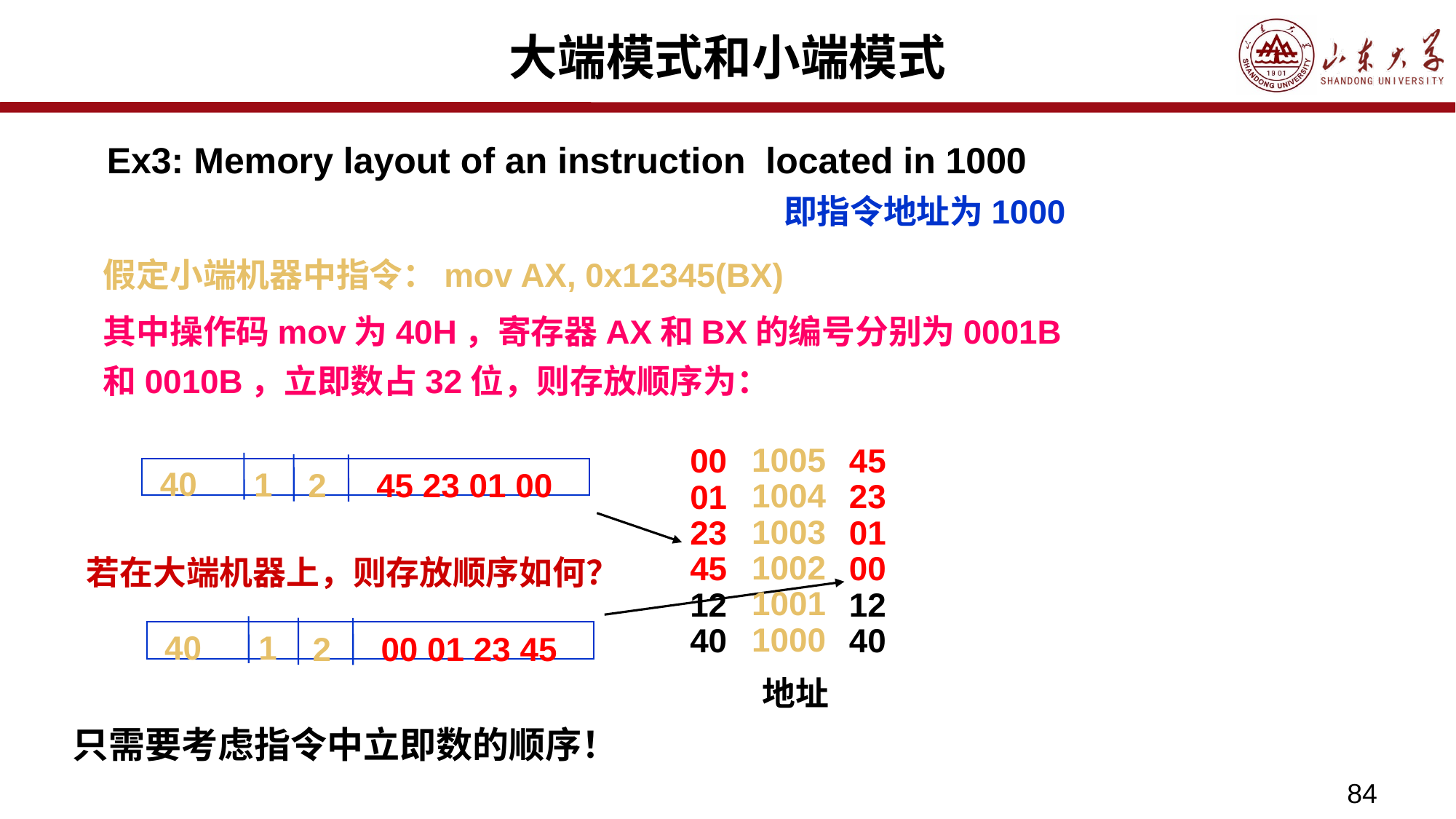

# 大端模式和小端模式
Ex3: Memory layout of an instruction  located in 1000
即指令地址为1000
假定小端机器中指令：mov AX, 0x12345(BX)
其中操作码mov为40H，寄存器AX和BX的编号分别为0001B和0010B，立即数占32位，则存放顺序为：
1005
1004
1003
1002
1001
1000
地址
45
23
01
00
12
40

00
01
23
45
12
40

40
1
45 23 01 00
2

若在大端机器上，则存放顺序如何？

40
1
00 01 23 45
2
只需要考虑指令中立即数的顺序！
84